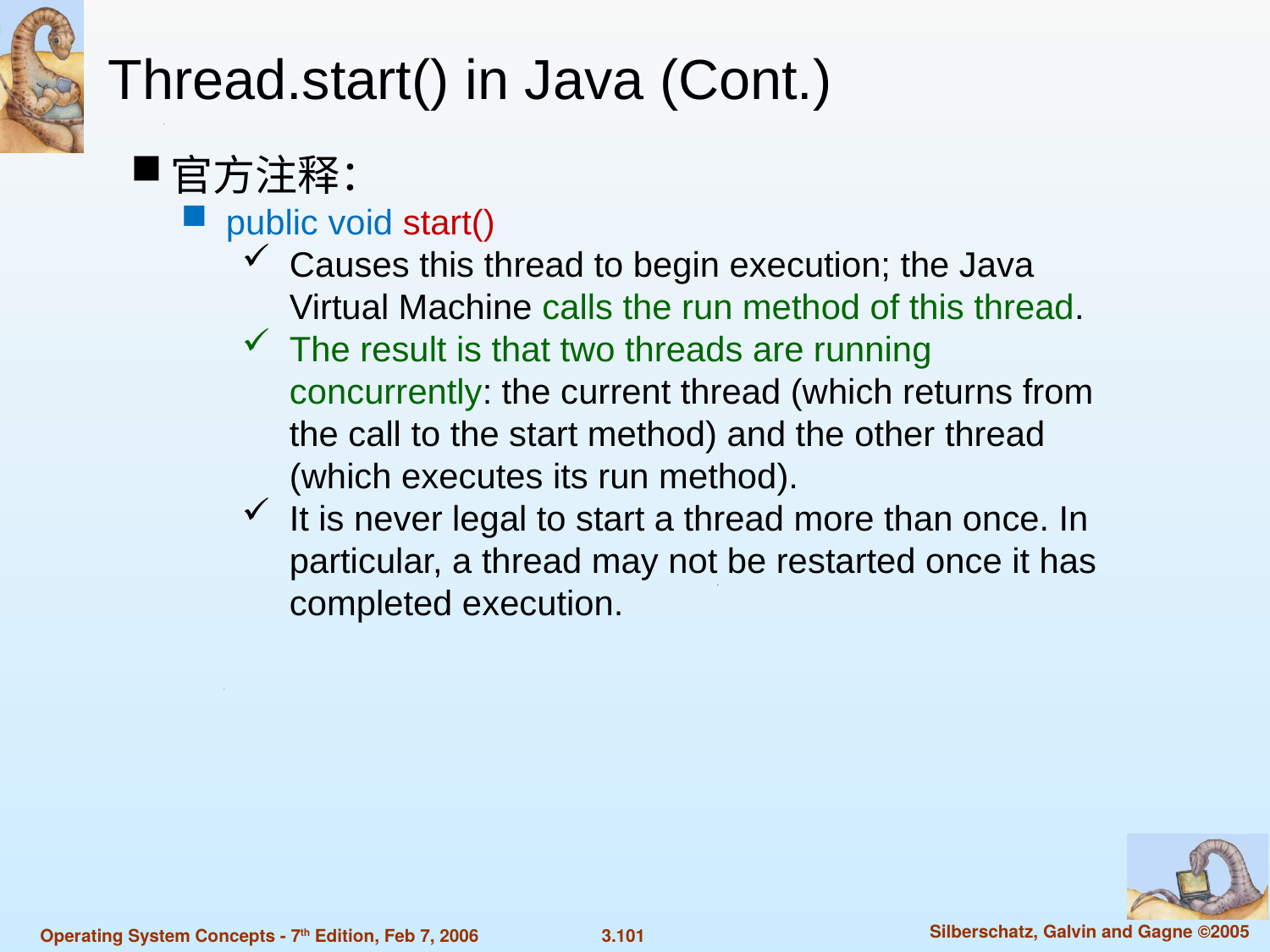

Thread.start() in Java (Cont.)
官方注释：
public void start()
Causes this thread to begin execution; the Java Virtual Machine calls the run method of this thread.
The result is that two threads are running concurrently: the current thread (which returns from the call to the start method) and the other thread (which executes its run method).
It is never legal to start a thread more than once. In particular, a thread may not be restarted once it has completed execution.